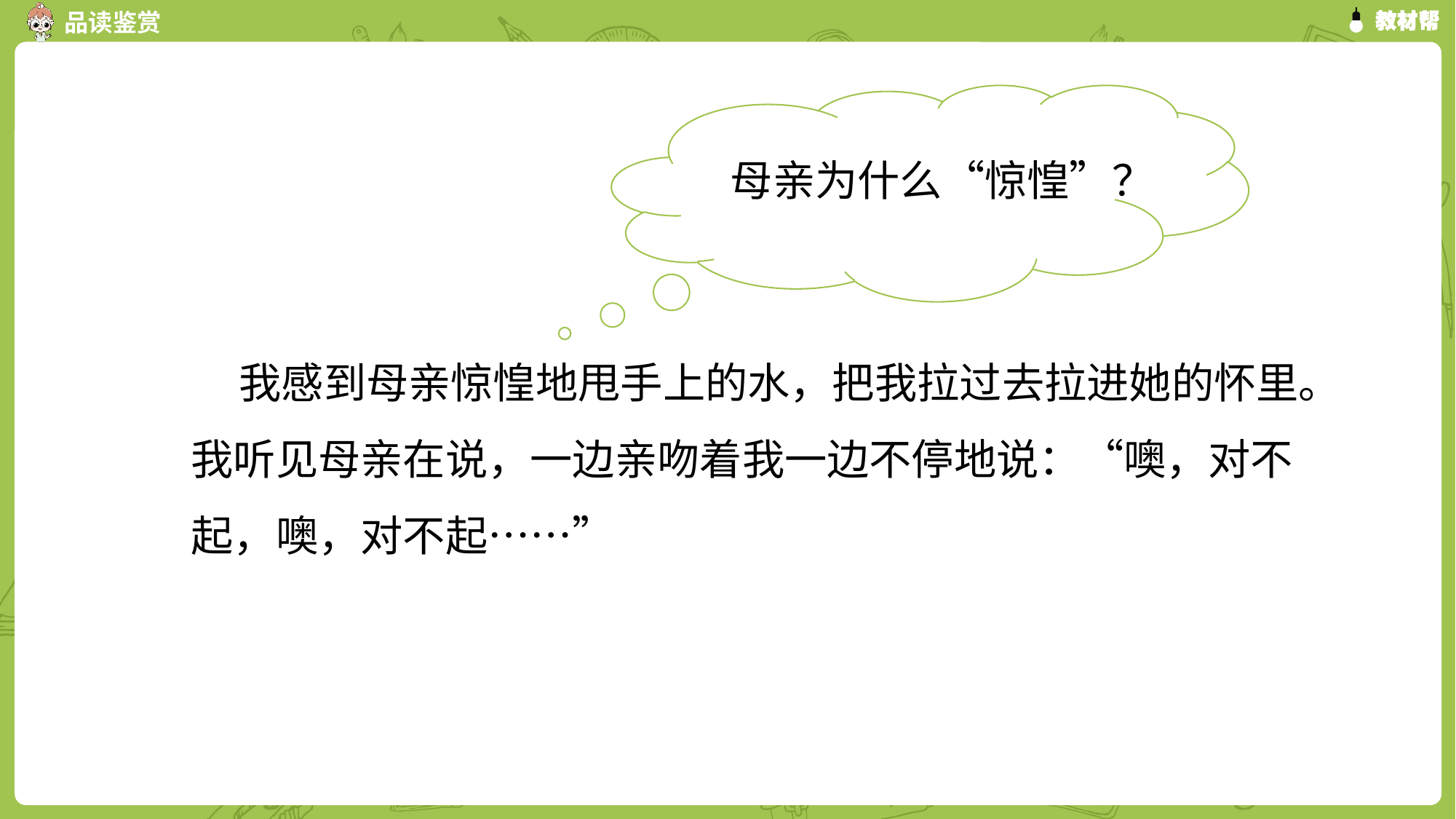

母亲为什么“惊惶”？
    我感到母亲惊惶地甩手上的水，把我拉过去拉进她的怀里。我听见母亲在说，一边亲吻着我一边不停地说：“噢，对不起，噢，对不起……”